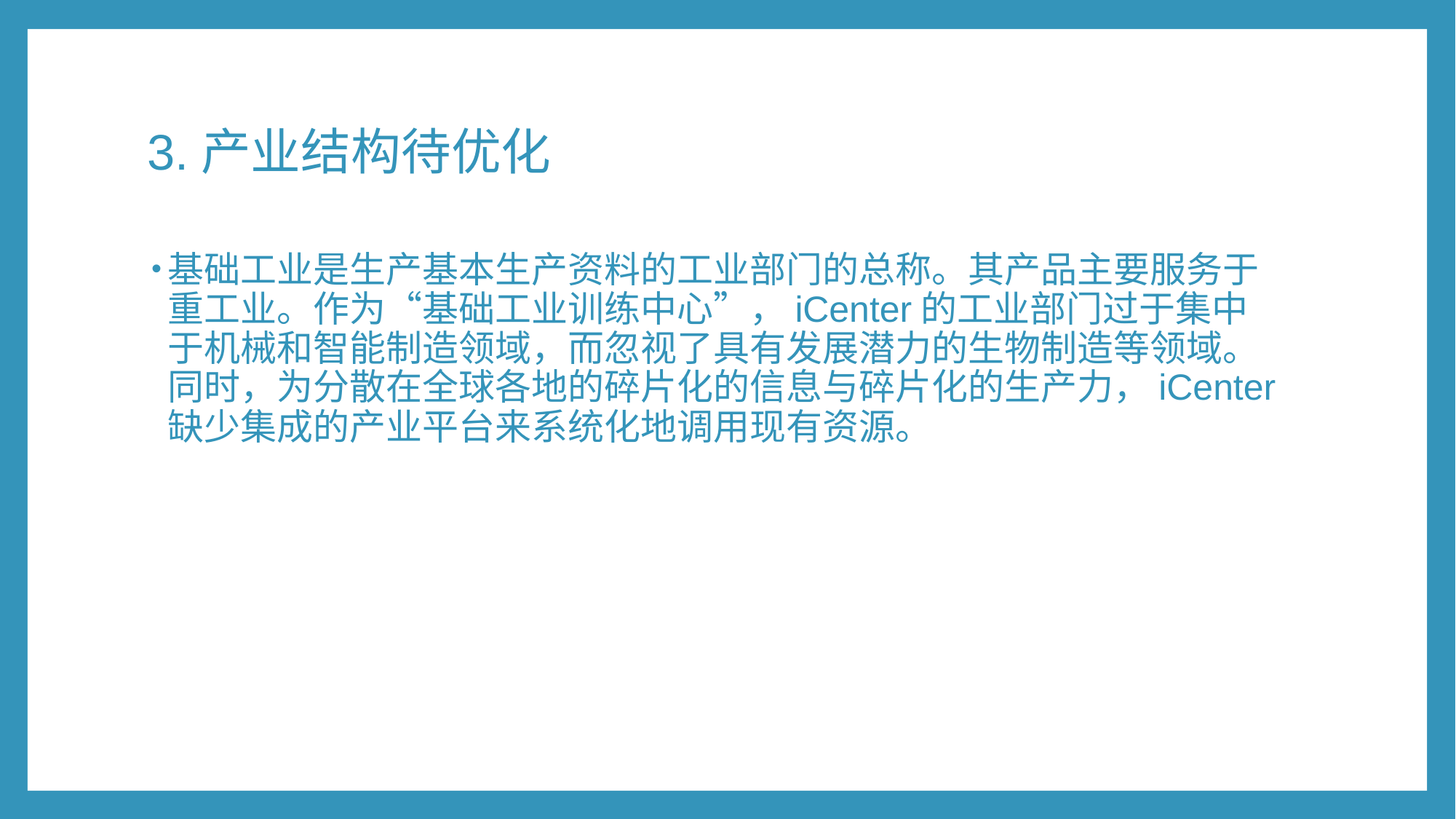

# 3.产业结构待优化
基础工业是生产基本生产资料的工业部门的总称。其产品主要服务于重工业。作为“基础工业训练中心”，iCenter的工业部门过于集中于机械和智能制造领域，而忽视了具有发展潜力的生物制造等领域。同时，为分散在全球各地的碎片化的信息与碎片化的生产力，iCenter缺少集成的产业平台来系统化地调用现有资源。